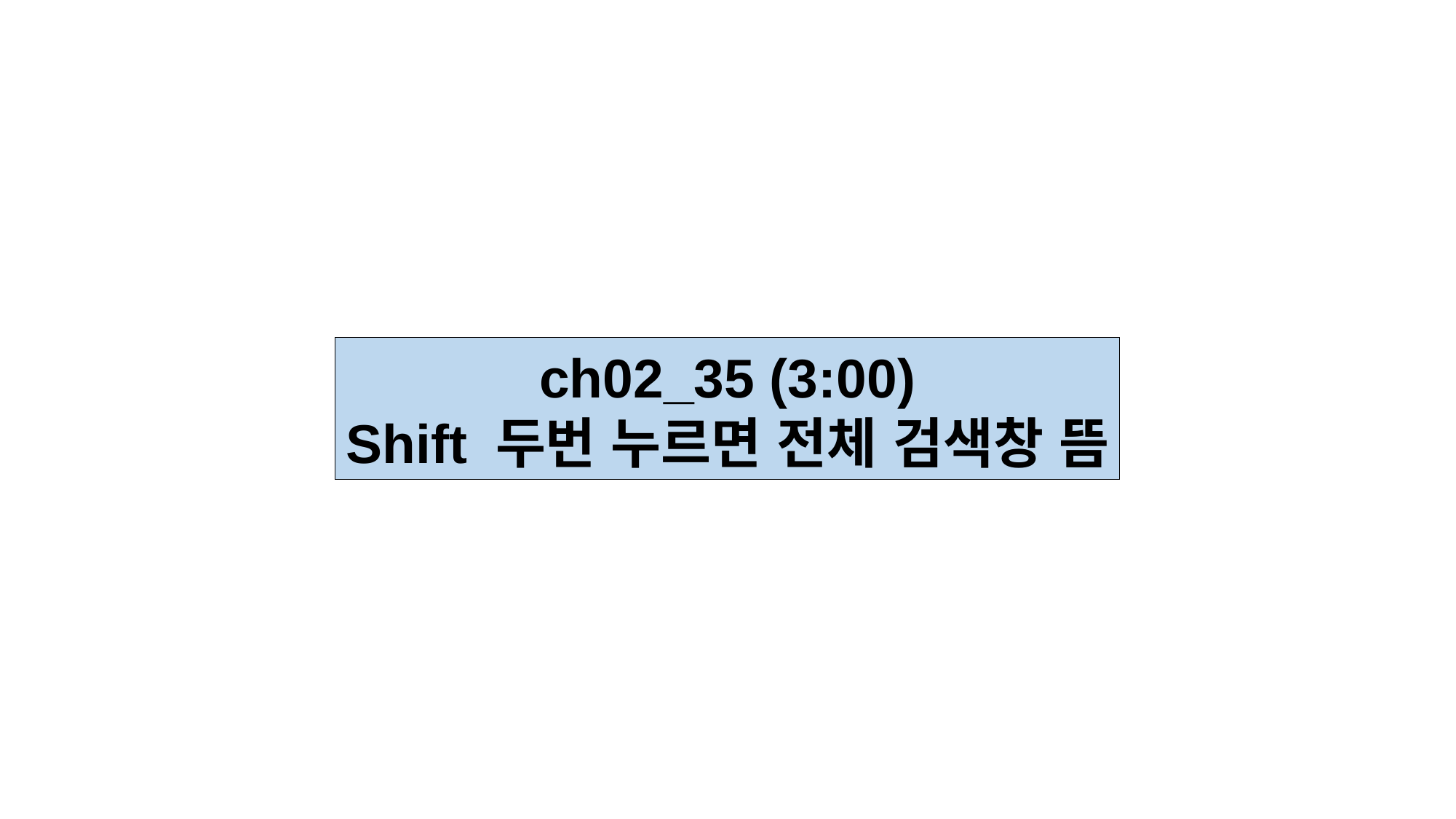

ch02_35 (3:00)
Shift 두번 누르면 전체 검색창 뜸